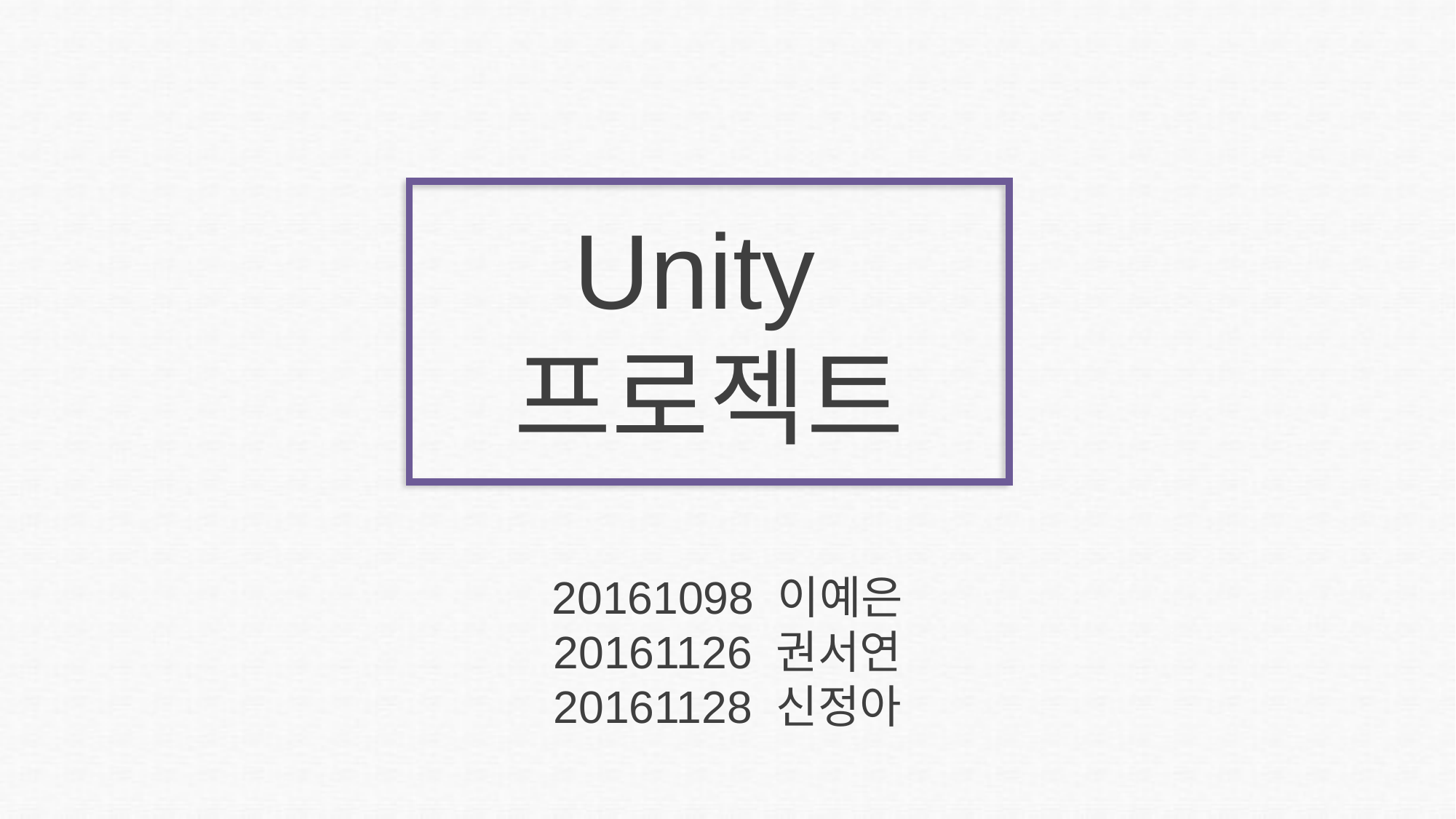

Unity
프로젝트
20161098 이예은
20161126 권서연
20161128 신정아